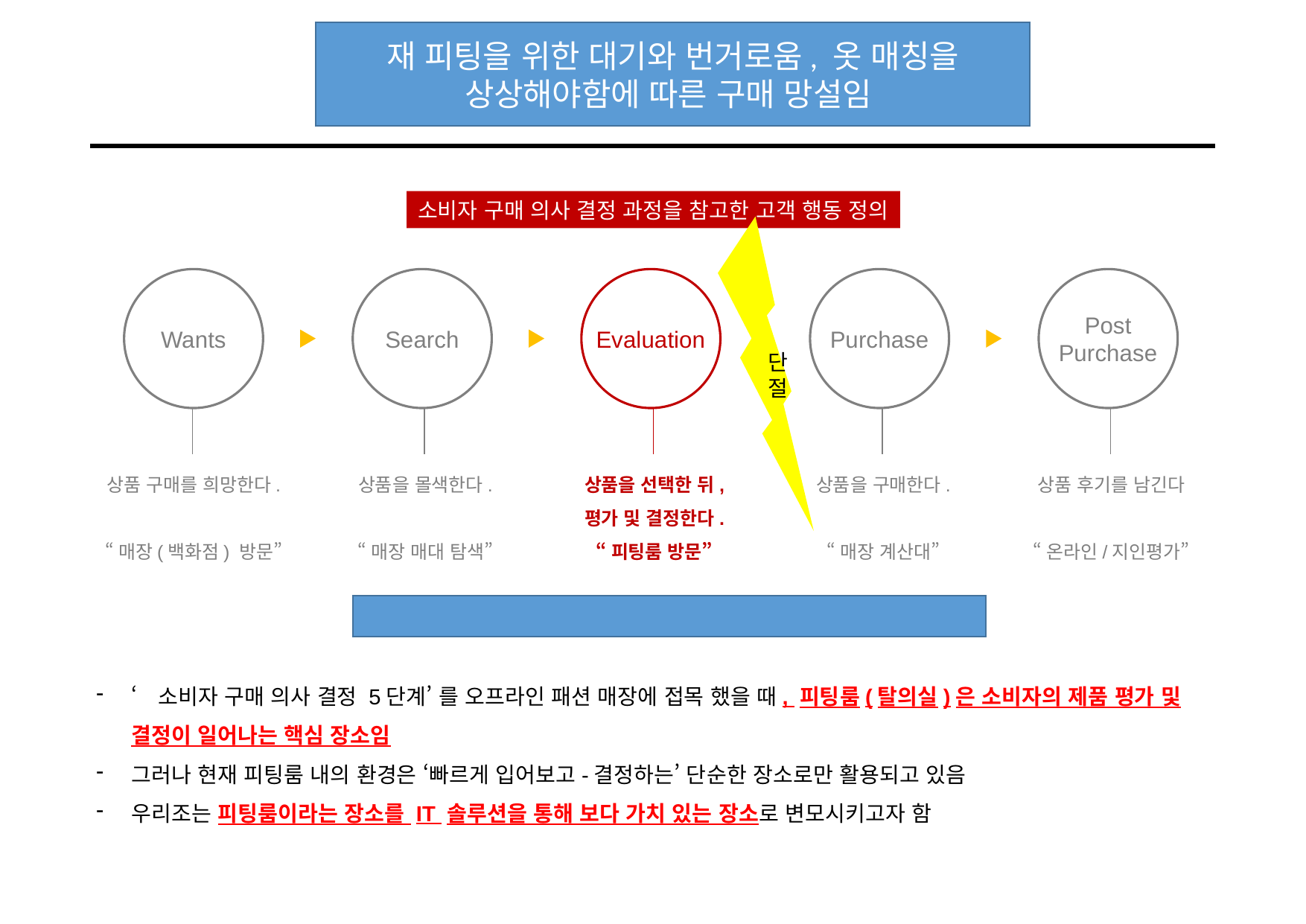

재 피팅을 위한 대기와 번거로움, 옷 매칭을 상상해야함에 따른 구매 망설임
Background Research
소비자 구매 의사 결정 과정을 참고한 고객 행동 정의
단절
Wants
Search
Evaluation
Purchase
Post
Purchase

상품 구매를 희망한다.

“매장(백화점) 방문”
상품을 몰색한다.

“매장 매대 탐색”
상품을 선택한 뒤,
평가 및 결정한다.
“피팅룸 방문”
상품을 구매한다.

“매장 계산대”
상품 후기를 남긴다

“온라인/지인평가”

‘소비자 구매 의사 결정 5단계’ 를 오프라인 패션 매장에 접목 했을 때, 피팅룸(탈의실)은 소비자의 제품 평가 및 결정이 일어나는 핵심 장소임
그러나 현재 피팅룸 내의 환경은 ‘빠르게 입어보고-결정하는’ 단순한 장소로만 활용되고 있음
우리조는 피팅룸이라는 장소를 IT 솔루션을 통해 보다 가치 있는 장소로 변모시키고자 함